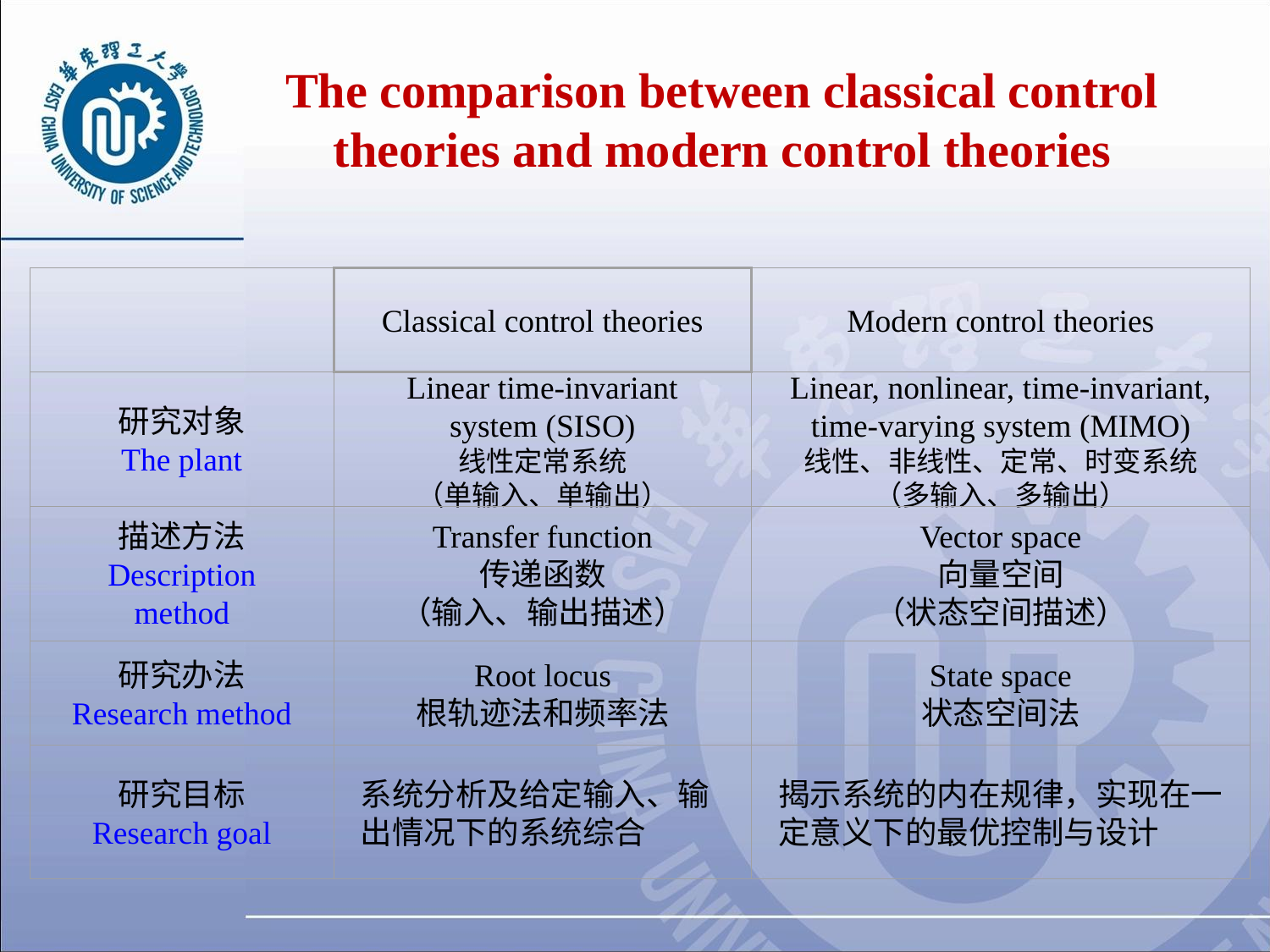

# The comparison between classical control theories and modern control theories

Classical control theories

Modern control theories

研究对象
The plant

Linear time-invariant system (SISO)
线性定常系统
（单输入、单输出）

Linear, nonlinear, time-invariant, time-varying system (MIMO)
线性、非线性、定常、时变系统
（多输入、多输出）

描述方法
Description method

Transfer function
传递函数
（输入、输出描述）

Vector space
向量空间
（状态空间描述）

研究办法
Research method

Root locus
根轨迹法和频率法

State space
状态空间法

研究目标
Research goal

系统分析及给定输入、输出情况下的系统综合

揭示系统的内在规律，实现在一定意义下的最优控制与设计